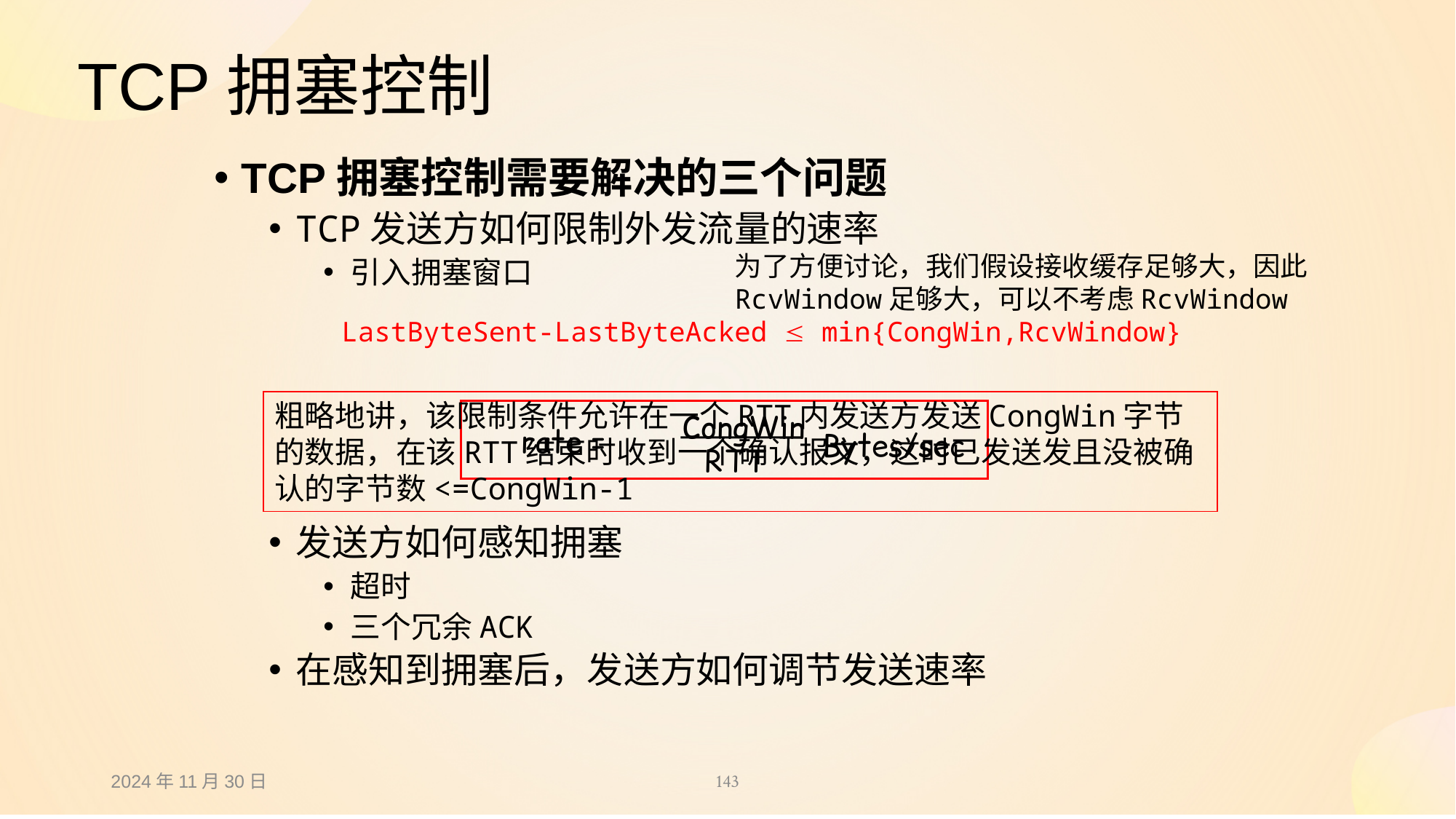

# TCP拥塞控制
TCP拥塞控制需要解决的三个问题
TCP发送方如何限制外发流量的速率
引入拥塞窗口
     LastByteSent-LastByteAcked ≤ min{CongWin,RcvWindow}

发送方如何感知拥塞
超时
三个冗余ACK
在感知到拥塞后，发送方如何调节发送速率
为了方便讨论，我们假设接收缓存足够大，因此
RcvWindow足够大，可以不考虑RcvWindow
粗略地讲，该限制条件允许在一个RTT内发送方发送CongWin字节的数据，在该RTT结束时收到一个确认报文，这时已发送发且没被确认的字节数<=CongWin-1

CongWin
rate =
Bytes/sec
RTT

2024年11月30日
143